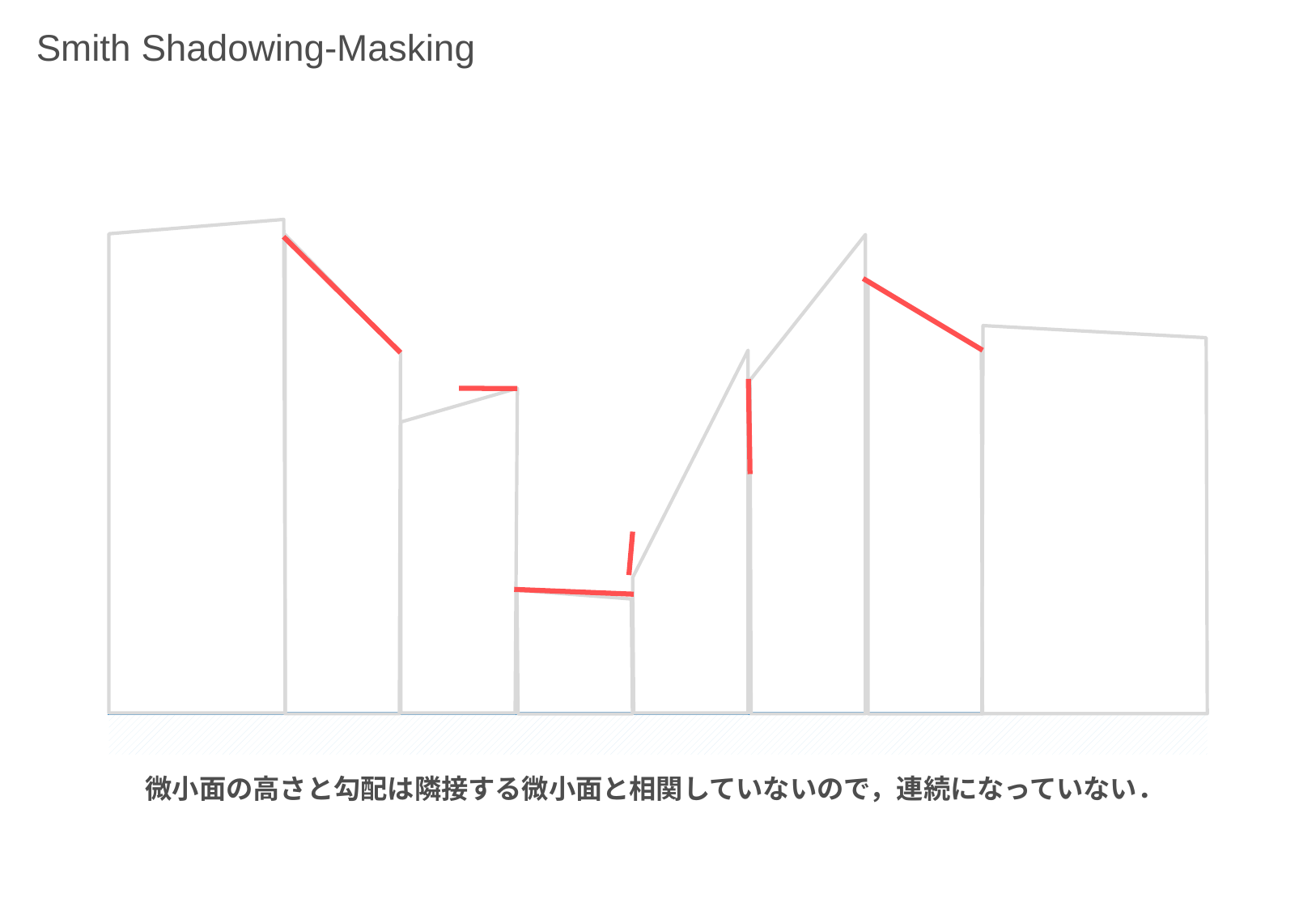

# Smith Shadowing-Masking

微小面の高さと勾配は隣接する微小面と相関していないので，連続になっていない．